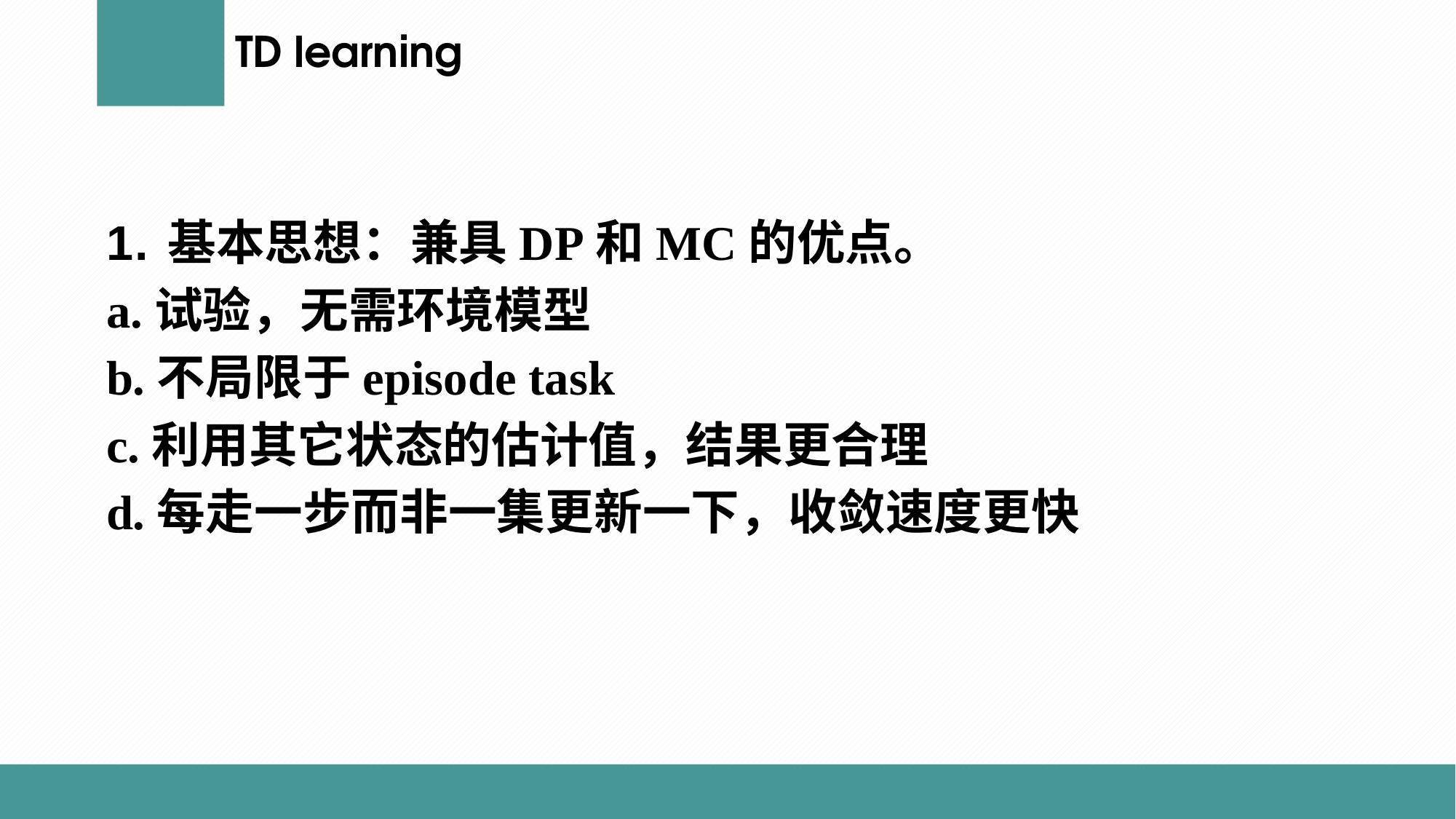

TD learning
基本思想：兼具DP和MC的优点。
a.试验，无需环境模型
b.不局限于episode task
c.利用其它状态的估计值，结果更合理
d.每走一步而非一集更新一下，收敛速度更快